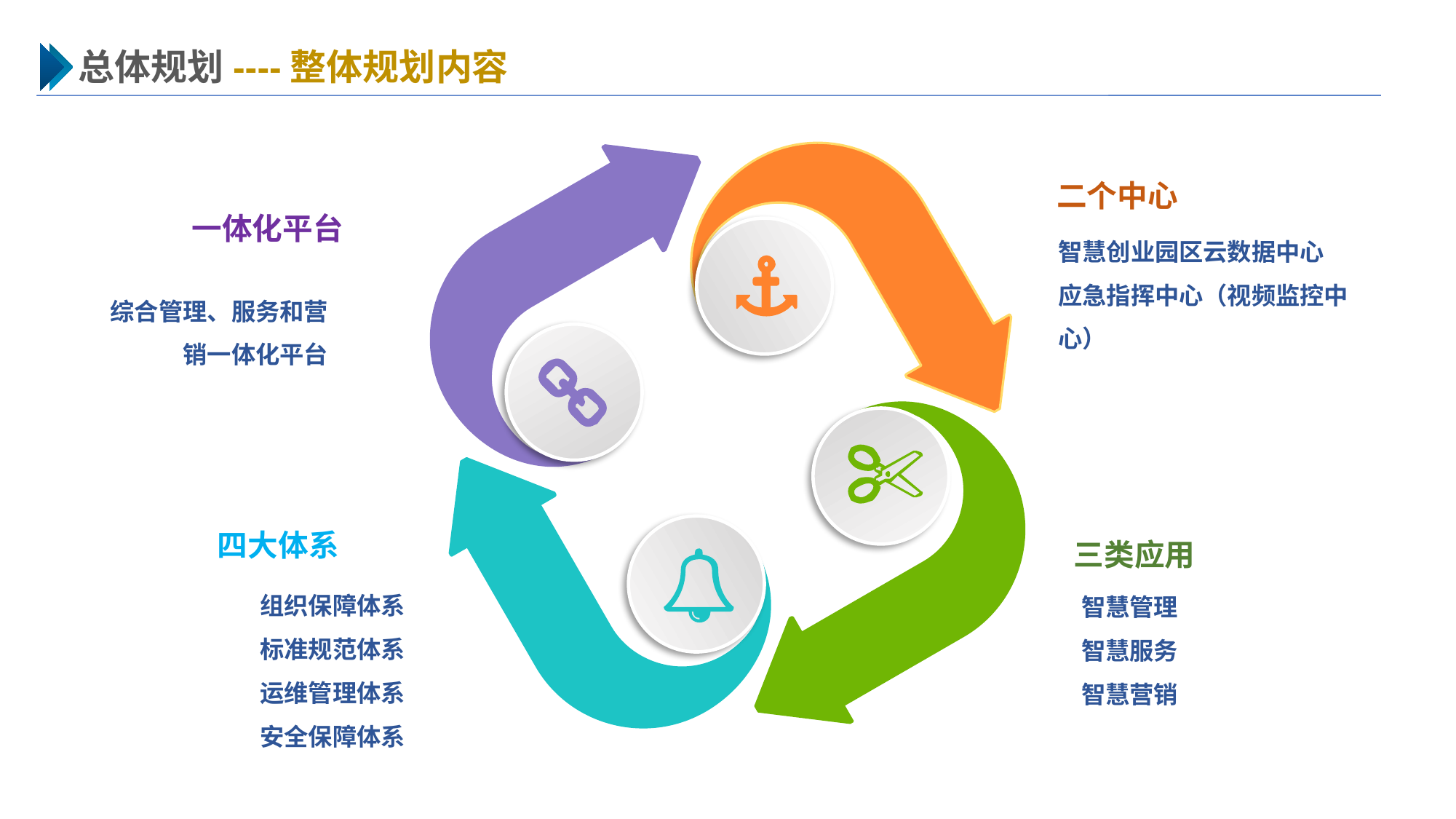

总体规划----整体规划内容
二个中心

一体化平台
智慧创业园区云数据中心
应急指挥中心（视频监控中心）

综合管理、服务和营销一体化平台

四大体系

三类应用

组织保障体系
标准规范体系
运维管理体系
安全保障体系
智慧管理
智慧服务
智慧营销